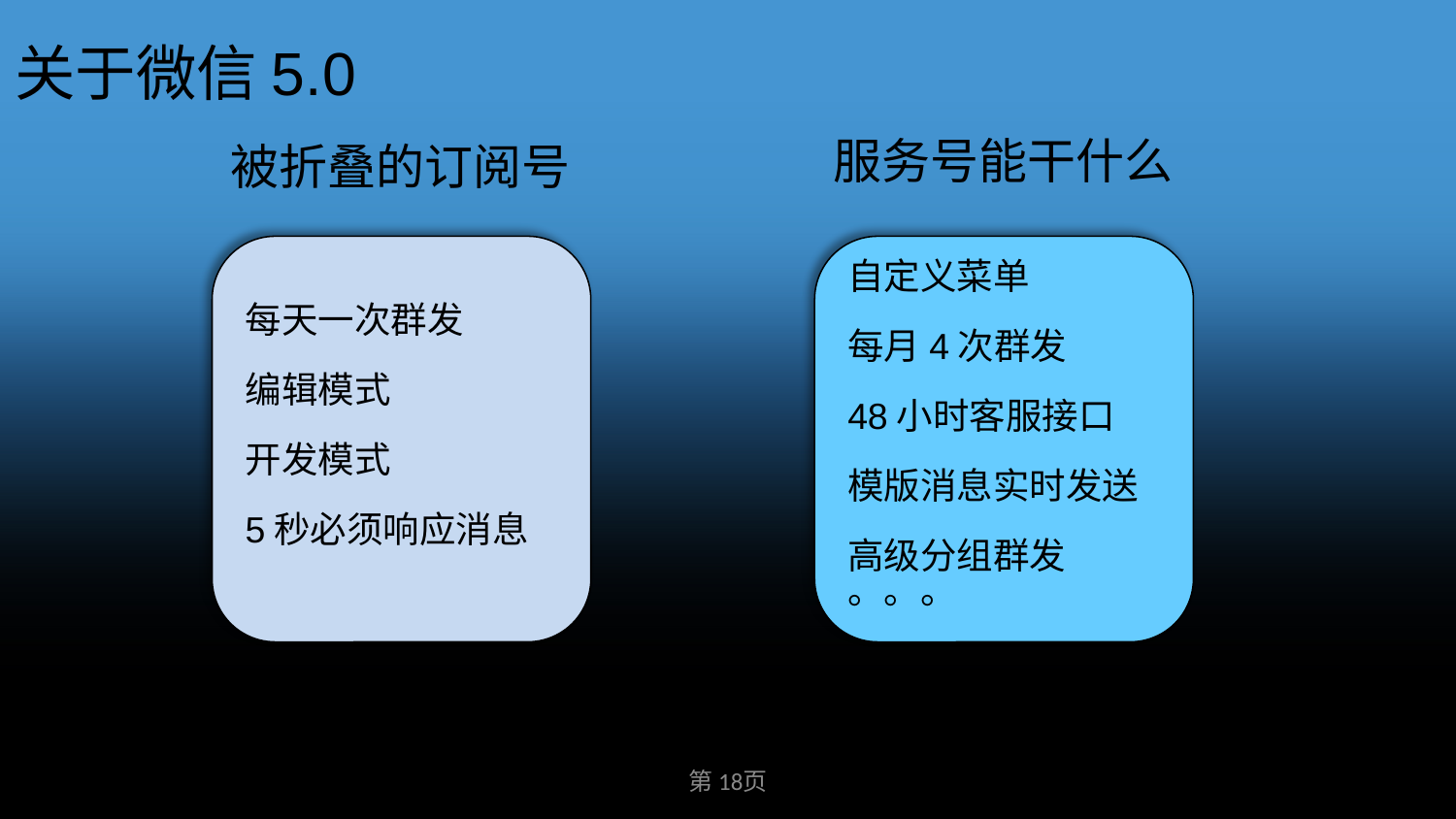

关于微信5.0
服务号能干什么
被折叠的订阅号

每天一次群发

编辑模式

开发模式

5秒必须响应消息
自定义菜单

每月4次群发

48小时客服接口

模版消息实时发送

高级分组群发
。。。
第18页